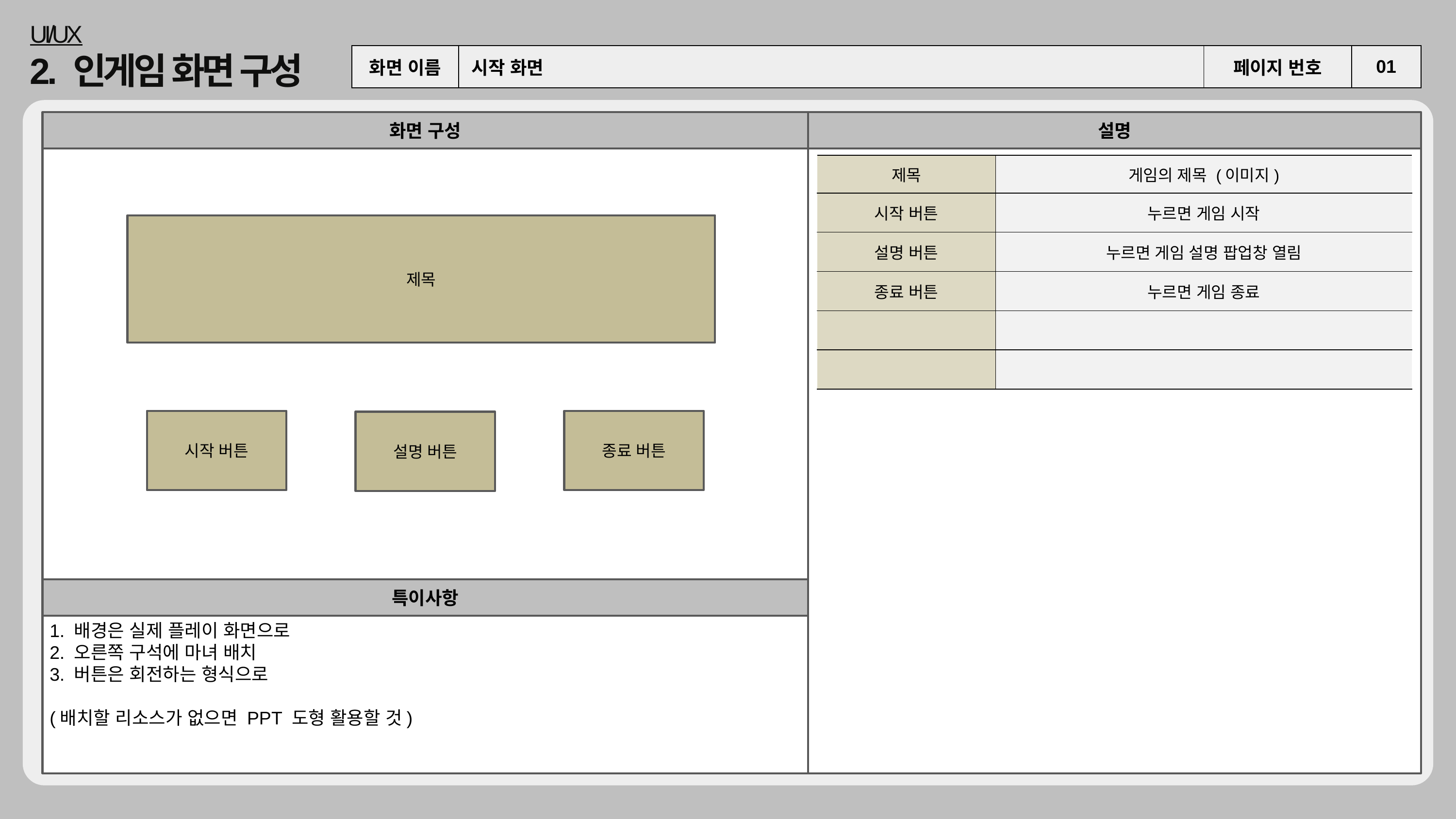

UI/UX
2. 인게임 화면 구성
| 화면 이름 | 시작 화면 | 페이지 번호 | 01 |
| --- | --- | --- | --- |

화면 구성
설명

| 제목 | 게임의 제목 (이미지) |
| --- | --- |
| 시작 버튼 | 누르면 게임 시작 |
| 설명 버튼 | 누르면 게임 설명 팝업창 열림 |
| 종료 버튼 | 누르면 게임 종료 |
|  |  |
|  |  |
제목
시작 버튼
종료 버튼
설명 버튼
특이사항
1. 배경은 실제 플레이 화면으로
2. 오른쪽 구석에 마녀 배치
3. 버튼은 회전하는 형식으로

(배치할 리소스가 없으면 PPT 도형 활용할 것)